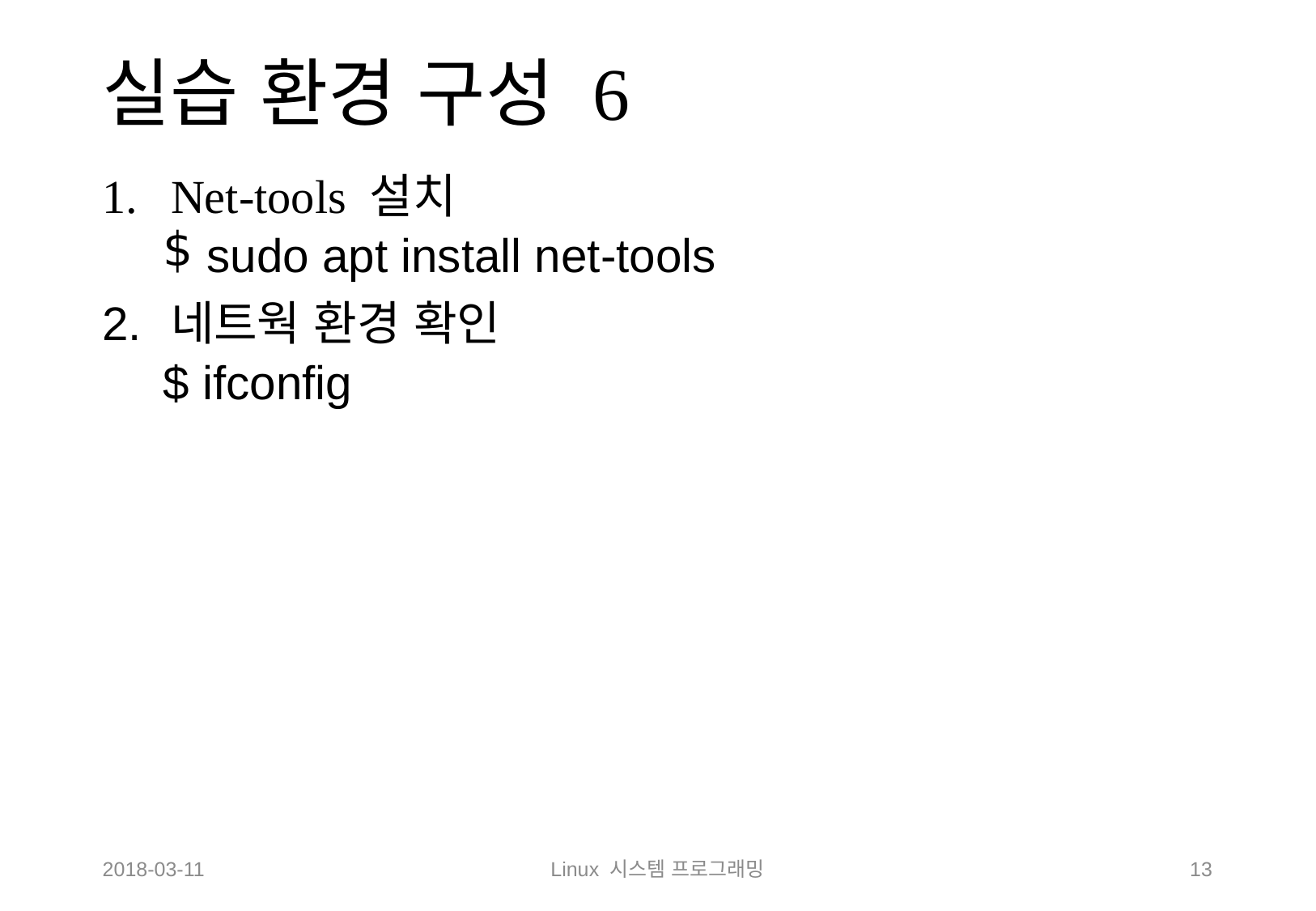

# 실습 환경 구성 6
Net-tools 설치
 sudo apt install net-tools
네트웍 환경 확인
$ ifconfig
2018-03-11
Linux 시스템 프로그래밍
13